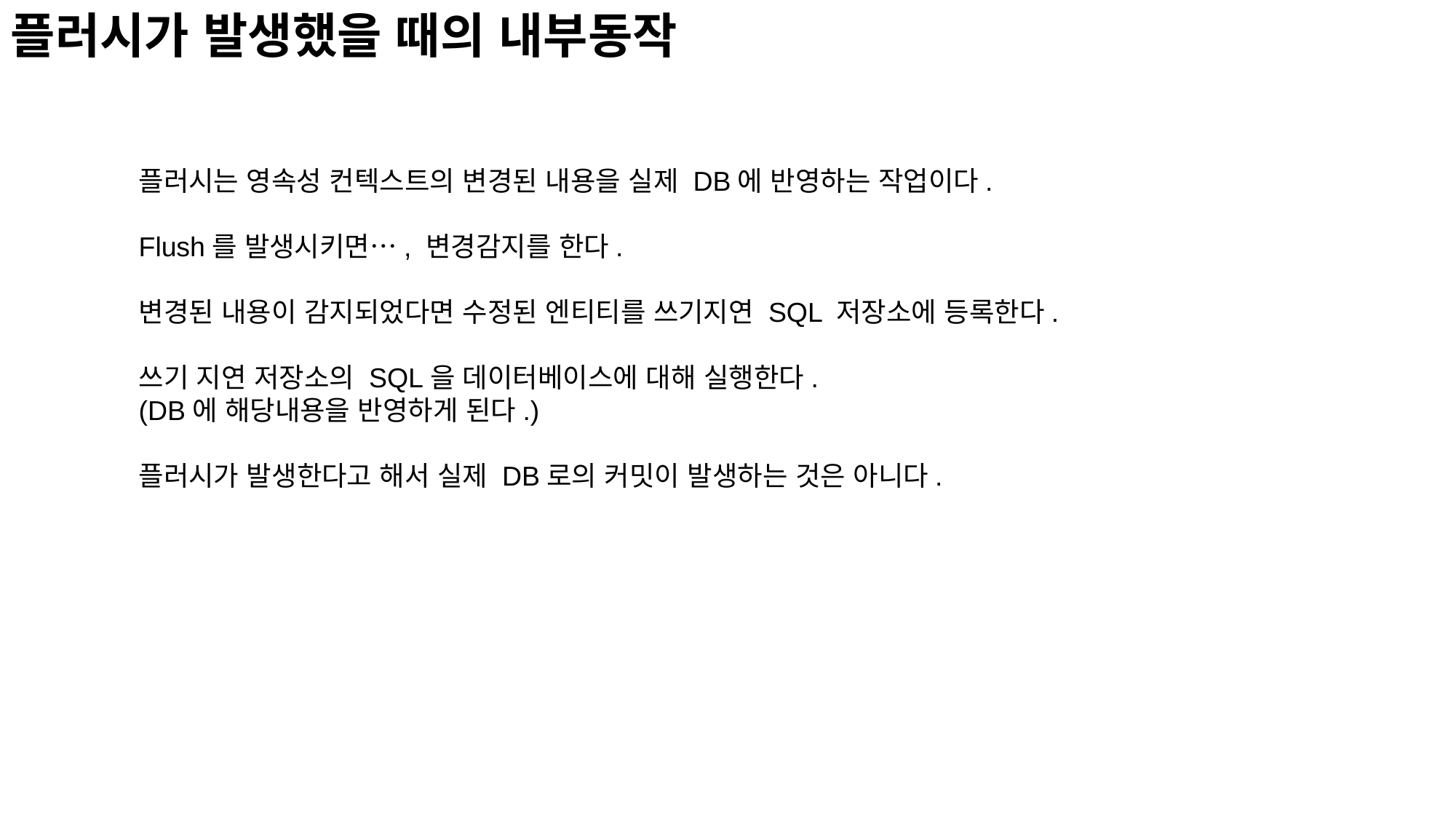

플러시가 발생했을 때의 내부동작
플러시는 영속성 컨텍스트의 변경된 내용을 실제 DB에 반영하는 작업이다.

Flush를 발생시키면…, 변경감지를 한다.

변경된 내용이 감지되었다면 수정된 엔티티를 쓰기지연 SQL 저장소에 등록한다.

쓰기 지연 저장소의 SQL을 데이터베이스에 대해 실행한다.
(DB에 해당내용을 반영하게 된다.)

플러시가 발생한다고 해서 실제 DB로의 커밋이 발생하는 것은 아니다.